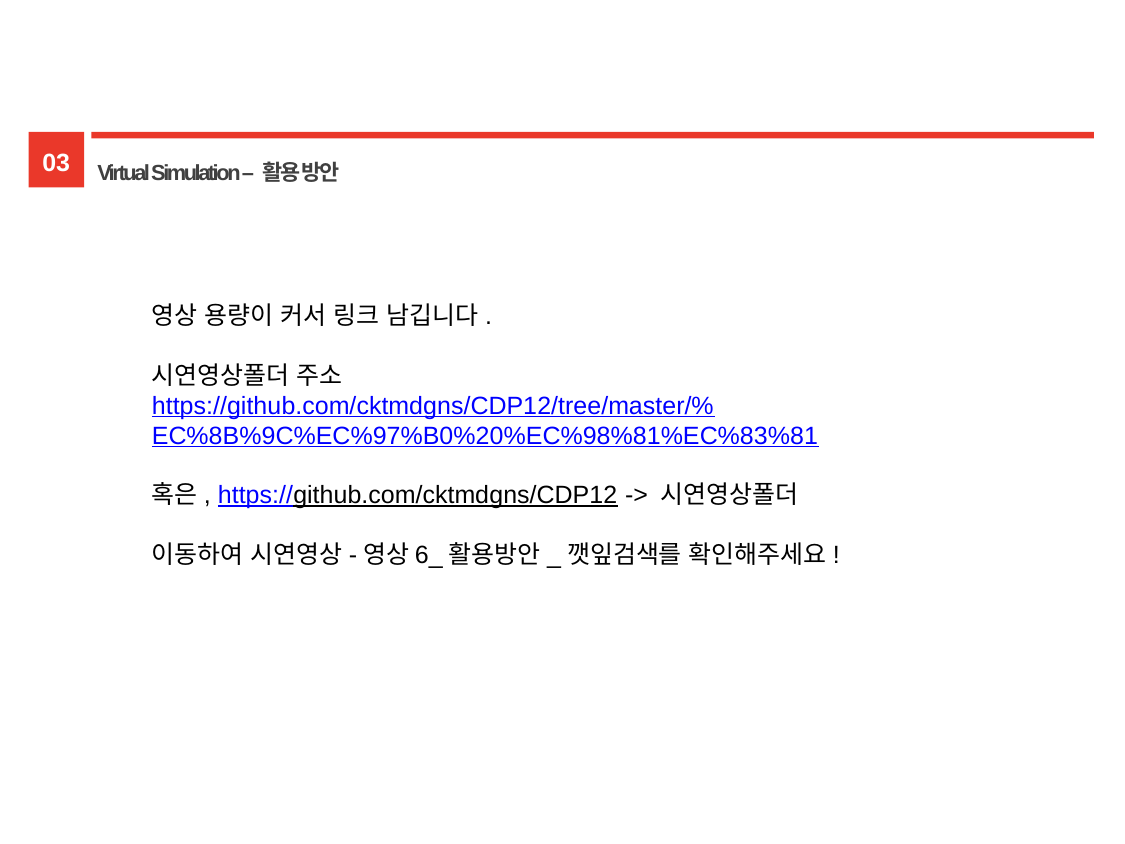

Virtual Simulation – 활용 방안
03
영상 용량이 커서 링크 남깁니다.

시연영상폴더 주소
https://github.com/cktmdgns/CDP12/tree/master/%EC%8B%9C%EC%97%B0%20%EC%98%81%EC%83%81

혹은, https://github.com/cktmdgns/CDP12 -> 시연영상폴더

이동하여 시연영상-영상6_활용방안_깻잎검색를 확인해주세요!